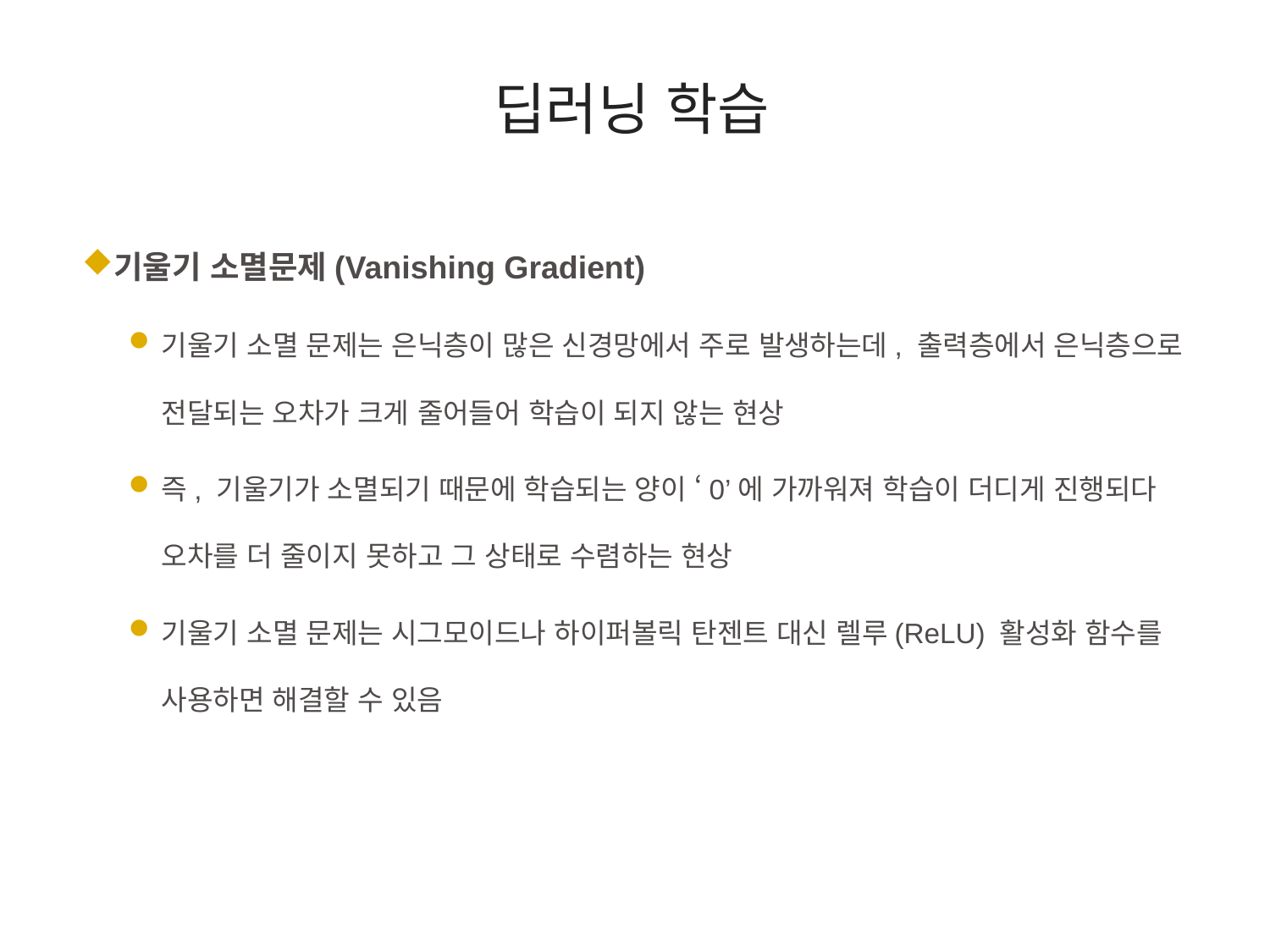

# 딥러닝 학습
기울기 소멸문제(Vanishing Gradient)
기울기 소멸 문제는 은닉층이 많은 신경망에서 주로 발생하는데, 출력층에서 은닉층으로 전달되는 오차가 크게 줄어들어 학습이 되지 않는 현상
즉, 기울기가 소멸되기 때문에 학습되는 양이 ‘0’에 가까워져 학습이 더디게 진행되다 오차를 더 줄이지 못하고 그 상태로 수렴하는 현상
기울기 소멸 문제는 시그모이드나 하이퍼볼릭 탄젠트 대신 렐루(ReLU) 활성화 함수를 사용하면 해결할 수 있음